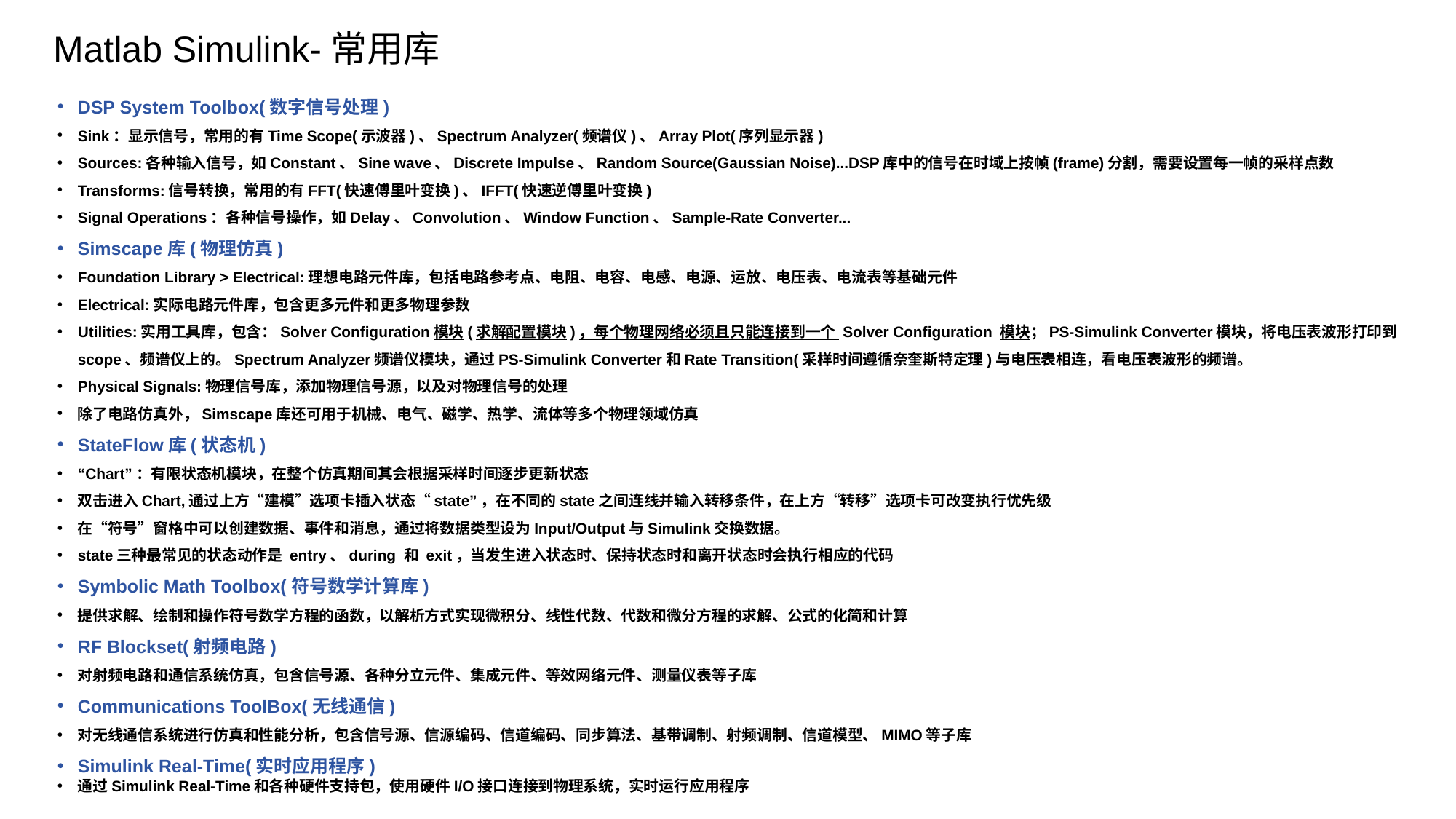

Matlab Simulink-常用库
DSP System Toolbox(数字信号处理)
Sink：显示信号，常用的有Time Scope(示波器)、Spectrum Analyzer(频谱仪)、Array Plot(序列显示器)
Sources:各种输入信号，如Constant、Sine wave、Discrete Impulse、Random Source(Gaussian Noise)...DSP库中的信号在时域上按帧(frame)分割，需要设置每一帧的采样点数
Transforms:信号转换，常用的有FFT(快速傅里叶变换)、IFFT(快速逆傅里叶变换)
Signal Operations：各种信号操作，如Delay、Convolution、Window Function、Sample-Rate Converter...
Simscape库(物理仿真)
Foundation Library > Electrical:理想电路元件库，包括电路参考点、电阻、电容、电感、电源、运放、电压表、电流表等基础元件
Electrical:实际电路元件库，包含更多元件和更多物理参数
Utilities:实用工具库，包含：Solver Configuration模块(求解配置模块)，每个物理网络必须且只能连接到一个 Solver Configuration 模块；PS-Simulink Converter模块，将电压表波形打印到scope、频谱仪上的。Spectrum Analyzer频谱仪模块，通过PS-Simulink Converter和Rate Transition(采样时间遵循奈奎斯特定理)与电压表相连，看电压表波形的频谱。
Physical Signals:物理信号库，添加物理信号源，以及对物理信号的处理
除了电路仿真外，Simscape库还可用于机械、电气、磁学、热学、流体等多个物理领域仿真
StateFlow库(状态机)
“Chart”：有限状态机模块，在整个仿真期间其会根据采样时间逐步更新状态
双击进入Chart,通过上方“建模”选项卡插入状态“state”，在不同的state之间连线并输入转移条件，在上方“转移”选项卡可改变执行优先级
在“符号”窗格中可以创建数据、事件和消息，通过将数据类型设为Input/Output与Simulink交换数据。
state三种最常见的状态动作是 entry、during 和 exit，当发生进入状态时、保持状态时和离开状态时会执行相应的代码
Symbolic Math Toolbox(符号数学计算库)
提供求解、绘制和操作符号数学方程的函数，以解析方式实现微积分、线性代数、代数和微分方程的求解、公式的化简和计算
RF Blockset(射频电路)
对射频电路和通信系统仿真，包含信号源、各种分立元件、集成元件、等效网络元件、测量仪表等子库
Communications ToolBox(无线通信)
对无线通信系统进行仿真和性能分析，包含信号源、信源编码、信道编码、同步算法、基带调制、射频调制、信道模型、MIMO等子库
Simulink Real-Time(实时应用程序)
通过Simulink Real-Time和各种硬件支持包，使用硬件I/O接口连接到物理系统，实时运行应用程序